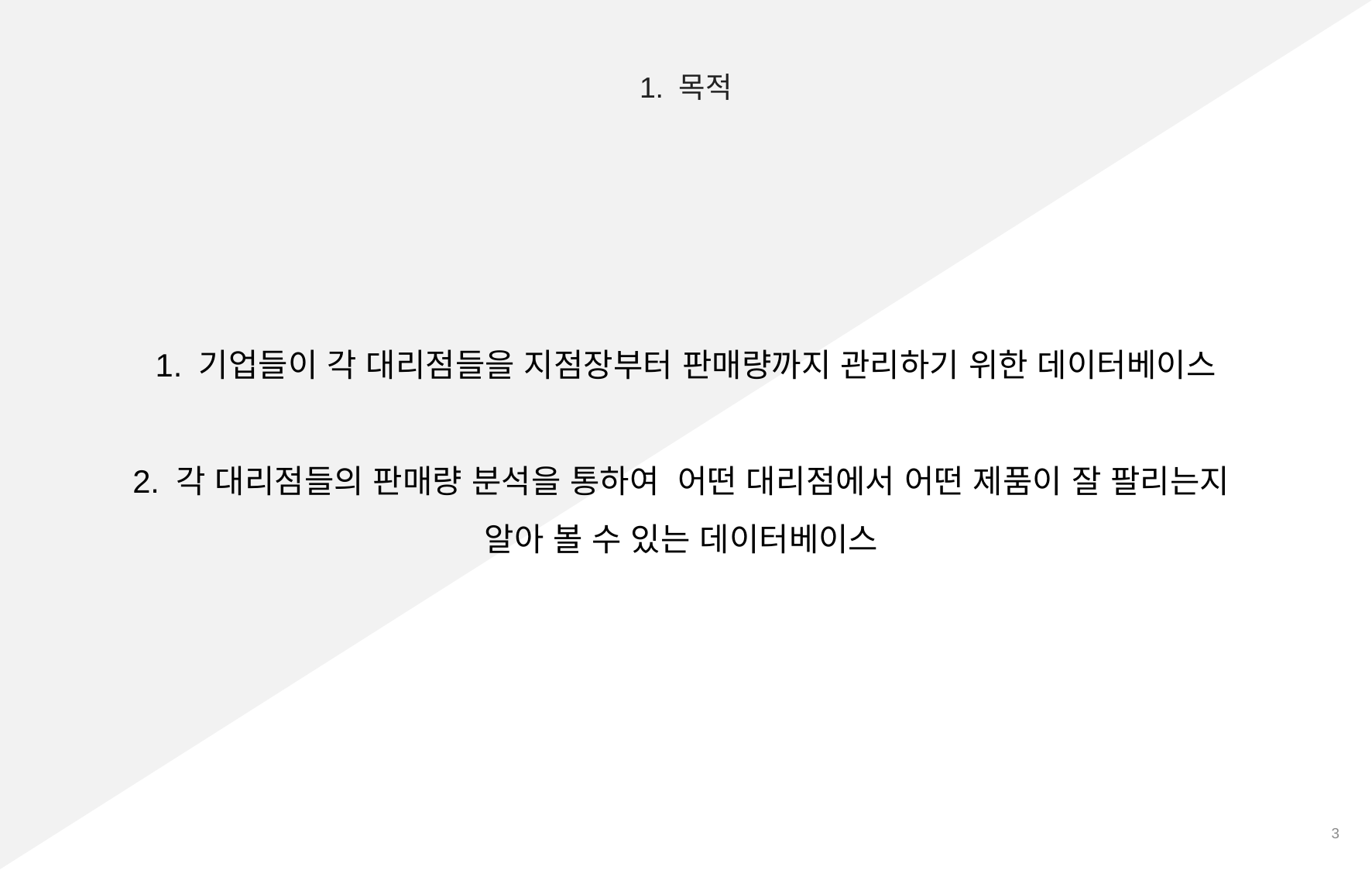

1. 목적
기업들이 각 대리점들을 지점장부터 판매량까지 관리하기 위한 데이터베이스

각 대리점들의 판매량 분석을 통하여  어떤 대리점에서 어떤 제품이 잘 팔리는지
알아 볼 수 있는 데이터베이스

3